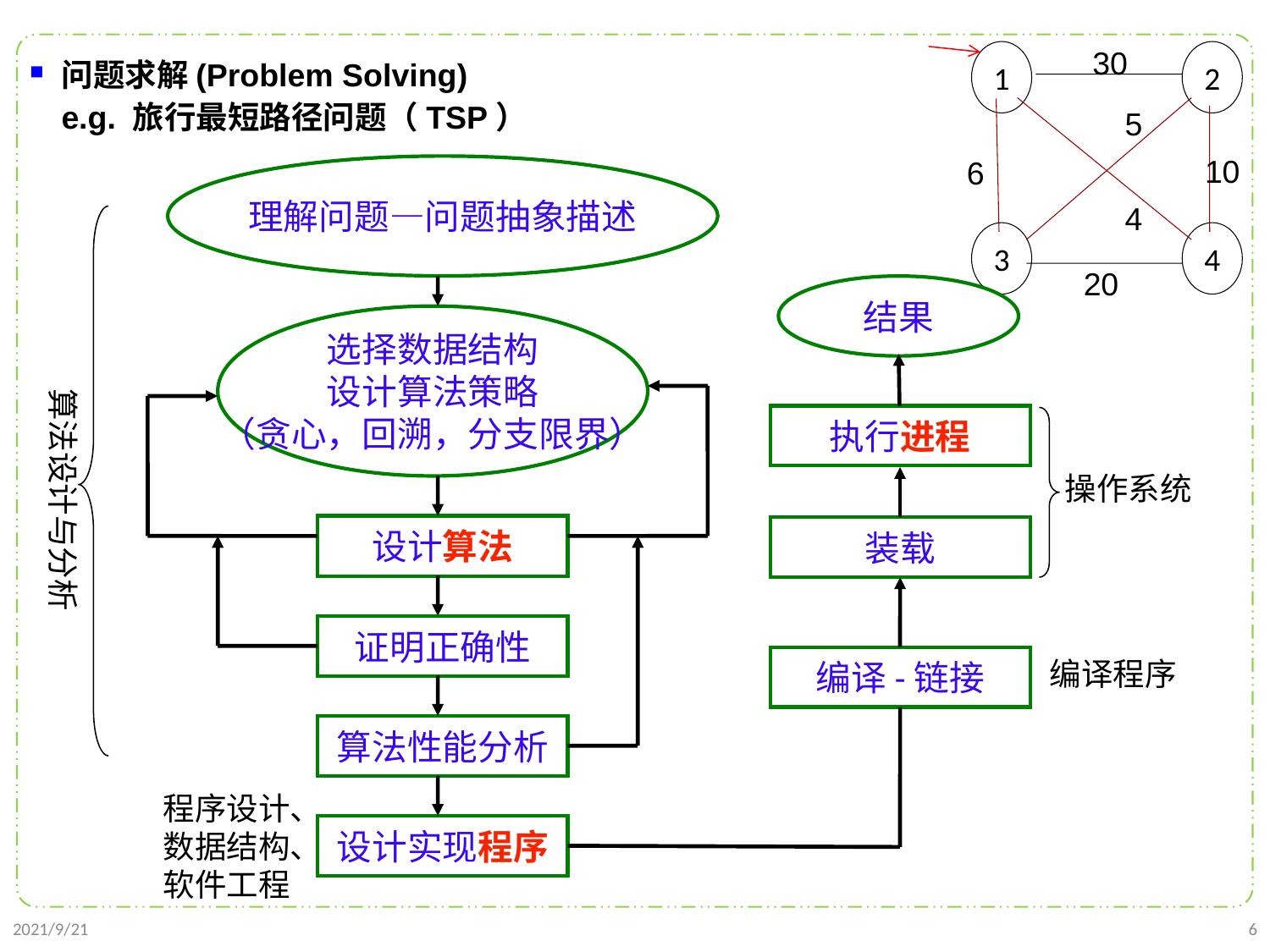

30
1
2

5

10
6
4
3
4
20

问题求解(Problem Solving)
e.g. 旅行最短路径问题（TSP）

理解问题—问题抽象描述

证明正确性
算法性能分析
设计实现程序

结果

选择数据结构
设计算法策略
（贪心，回溯，分支限界）

算法设计与分析

执行进程

操作系统

设计算法
装载

编译-链接
编译程序

程序设计、数据结构、
软件工程

2021/9/21
6